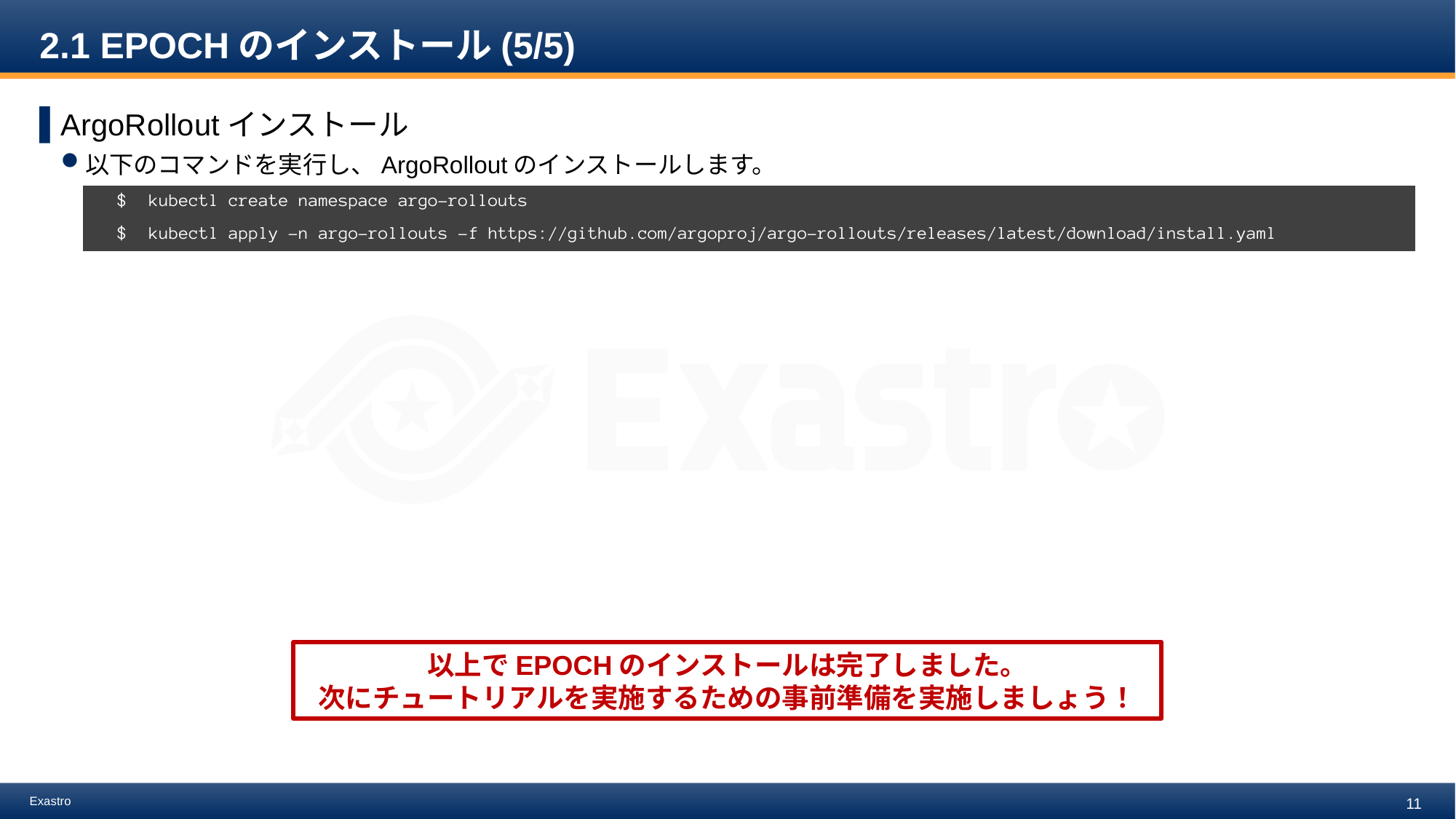

# 2.1 EPOCHのインストール(5/5)
ArgoRolloutインストール
以下のコマンドを実行し、ArgoRolloutのインストールします。

| $ | kubectl create namespace argo-rollouts |
| --- | --- |
| $ | kubectl apply -n argo-rollouts -f https://github.com/argoproj/argo-rollouts/releases/latest/download/install.yaml |
以上でEPOCHのインストールは完了しました。
次にチュートリアルを実施するための事前準備を実施しましょう！